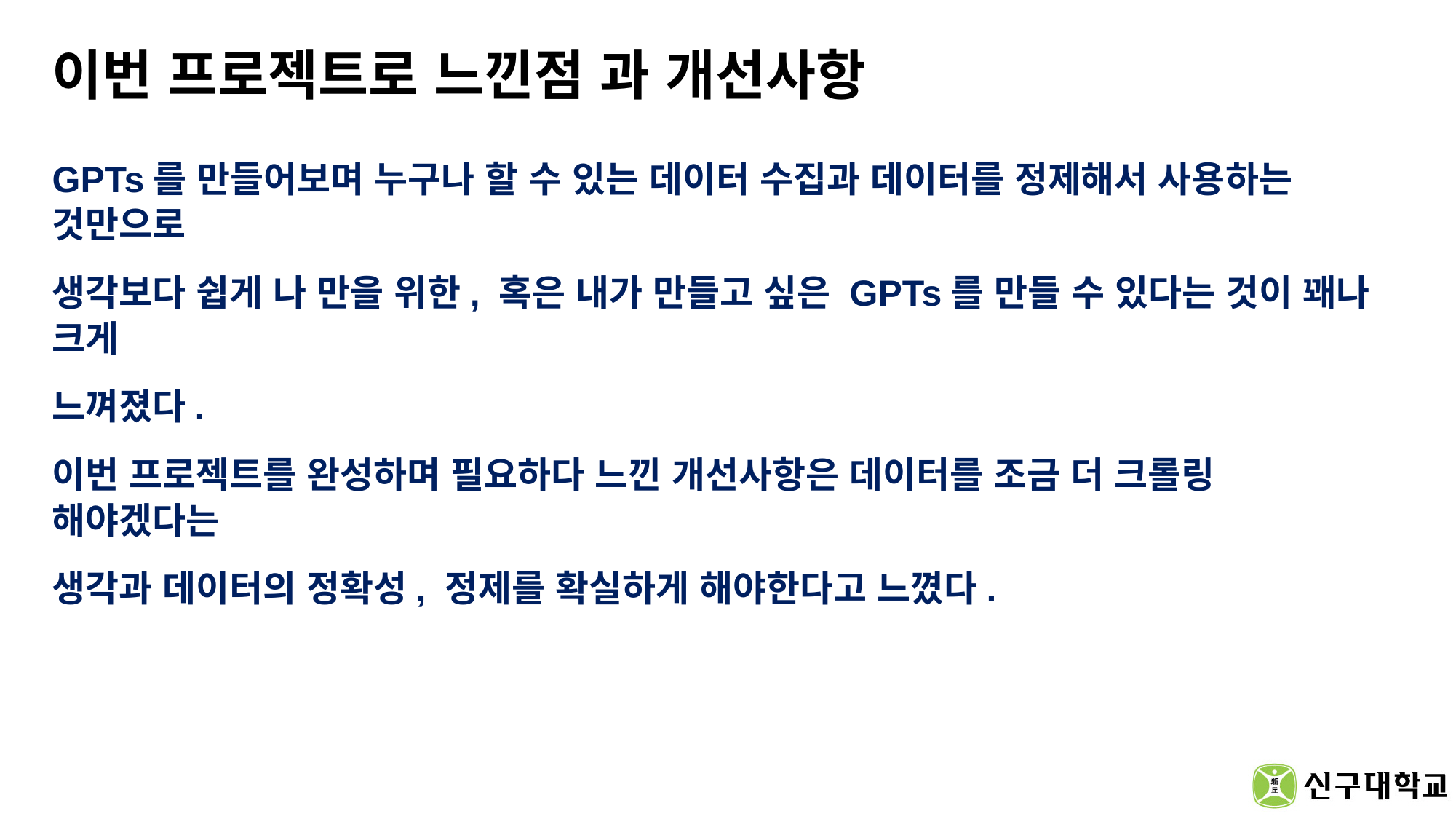

# 이번 프로젝트로 느낀점 과 개선사항
GPTs를 만들어보며 누구나 할 수 있는 데이터 수집과 데이터를 정제해서 사용하는 것만으로
생각보다 쉽게 나 만을 위한, 혹은 내가 만들고 싶은 GPTs를 만들 수 있다는 것이 꽤나 크게
느껴졌다.
이번 프로젝트를 완성하며 필요하다 느낀 개선사항은 데이터를 조금 더 크롤링 해야겠다는
생각과 데이터의 정확성, 정제를 확실하게 해야한다고 느꼈다.